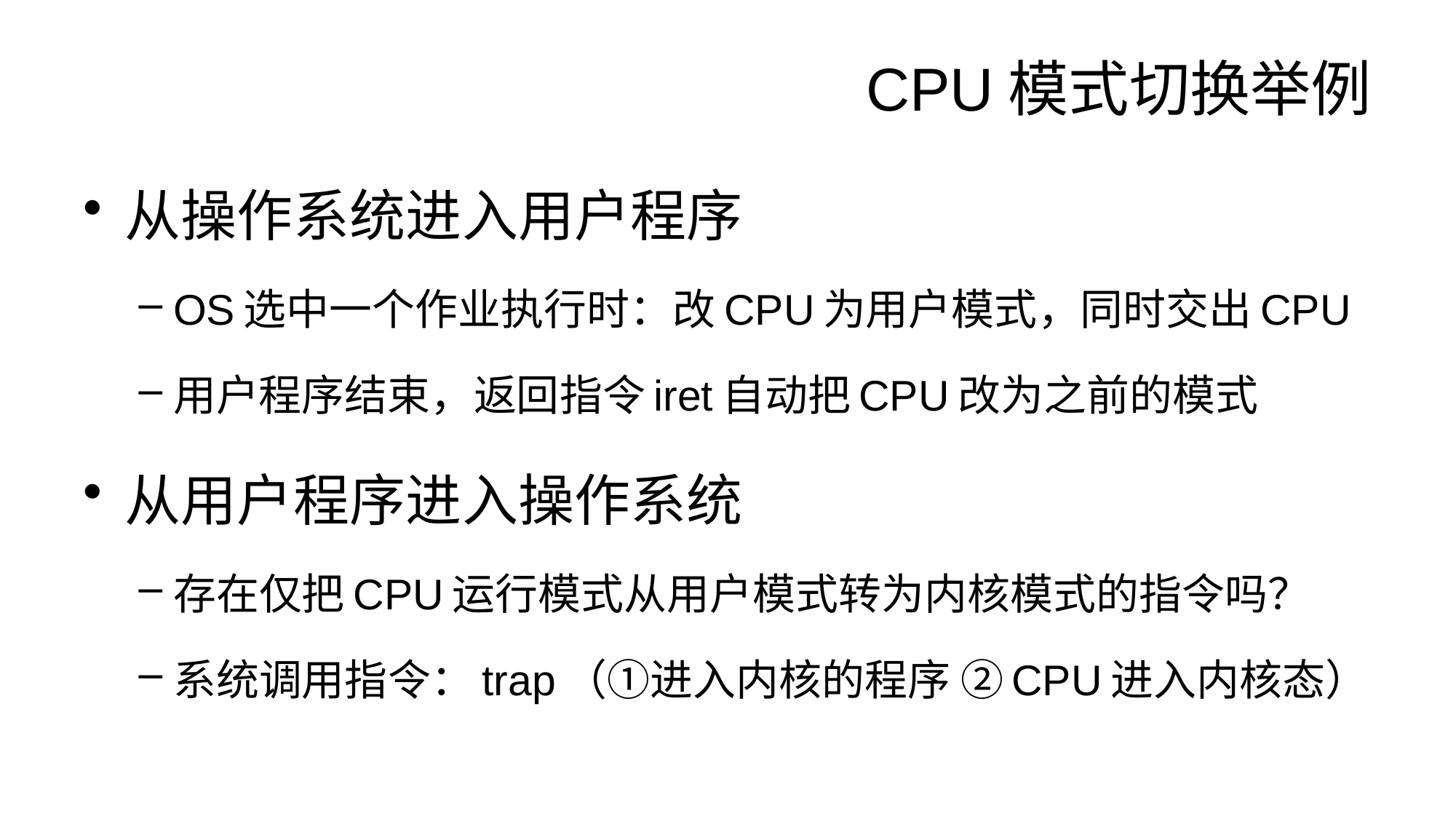

# CPU模式切换举例
从操作系统进入用户程序
OS选中一个作业执行时：改CPU为用户模式，同时交出CPU
用户程序结束，返回指令iret自动把CPU改为之前的模式
从用户程序进入操作系统
存在仅把CPU运行模式从用户模式转为内核模式的指令吗？
系统调用指令：trap（①进入内核的程序 ②CPU进入内核态）